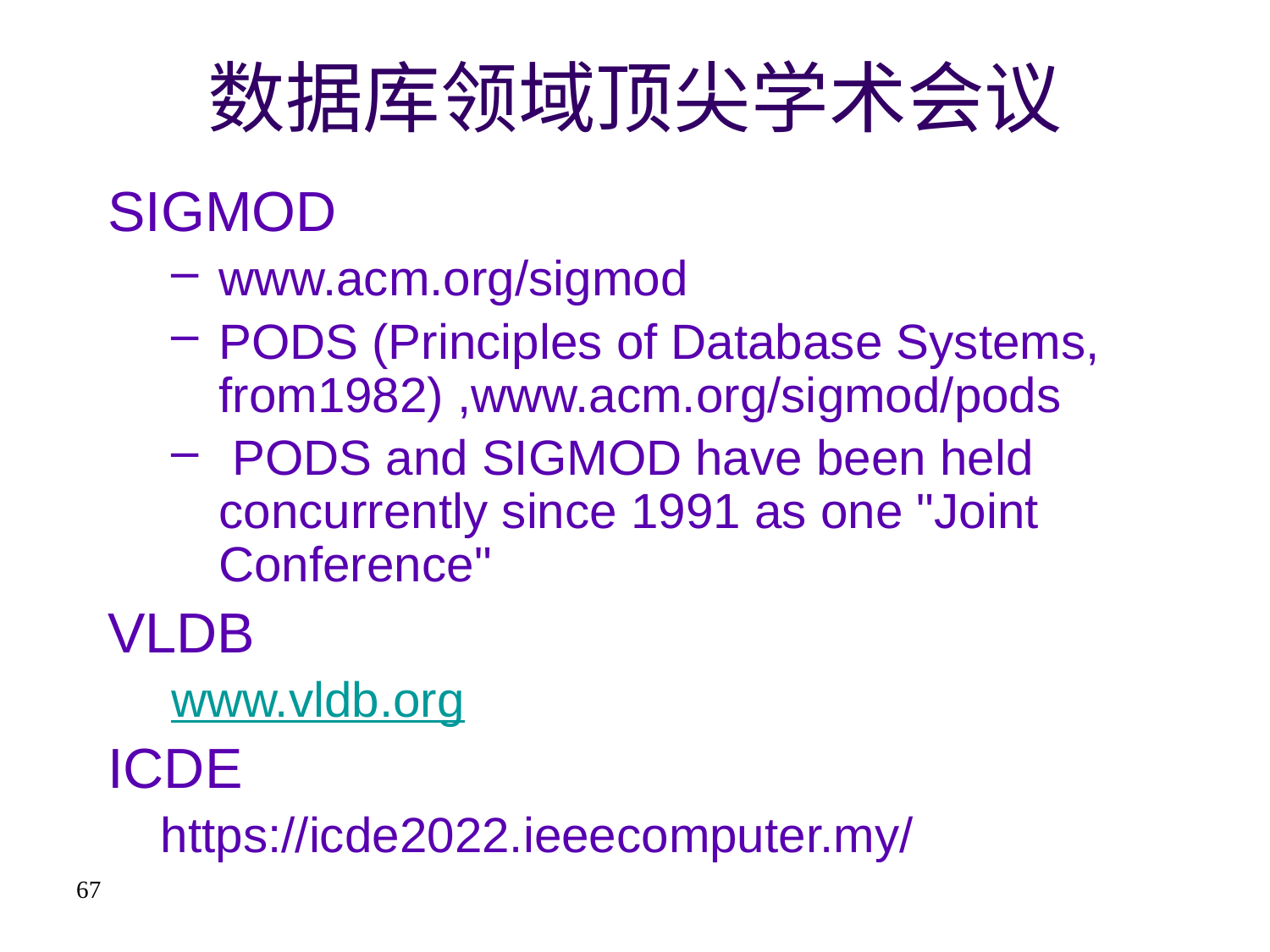

# 数据库领域顶尖学术会议
SIGMOD
www.acm.org/sigmod
PODS (Principles of Database Systems, from1982) ,www.acm.org/sigmod/pods
 PODS and SIGMOD have been held concurrently since 1991 as one "Joint Conference"
VLDB
www.vldb.org
ICDE
	https://icde2022.ieeecomputer.my/
67